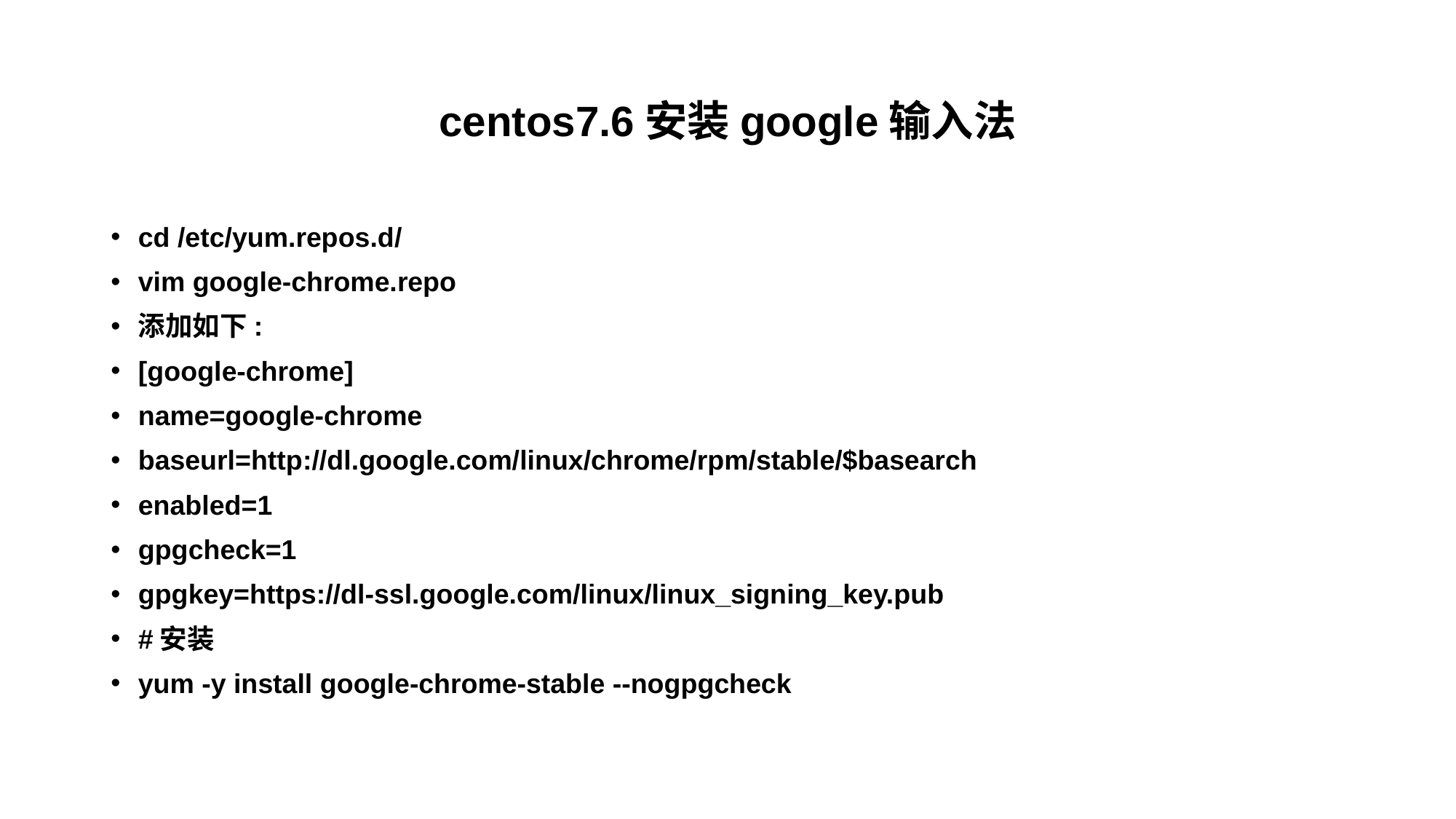

# centos7.6安装google输入法
cd /etc/yum.repos.d/
vim google-chrome.repo
添加如下:
[google-chrome]
name=google-chrome
baseurl=http://dl.google.com/linux/chrome/rpm/stable/$basearch
enabled=1
gpgcheck=1
gpgkey=https://dl-ssl.google.com/linux/linux_signing_key.pub
#安装
yum -y install google-chrome-stable --nogpgcheck